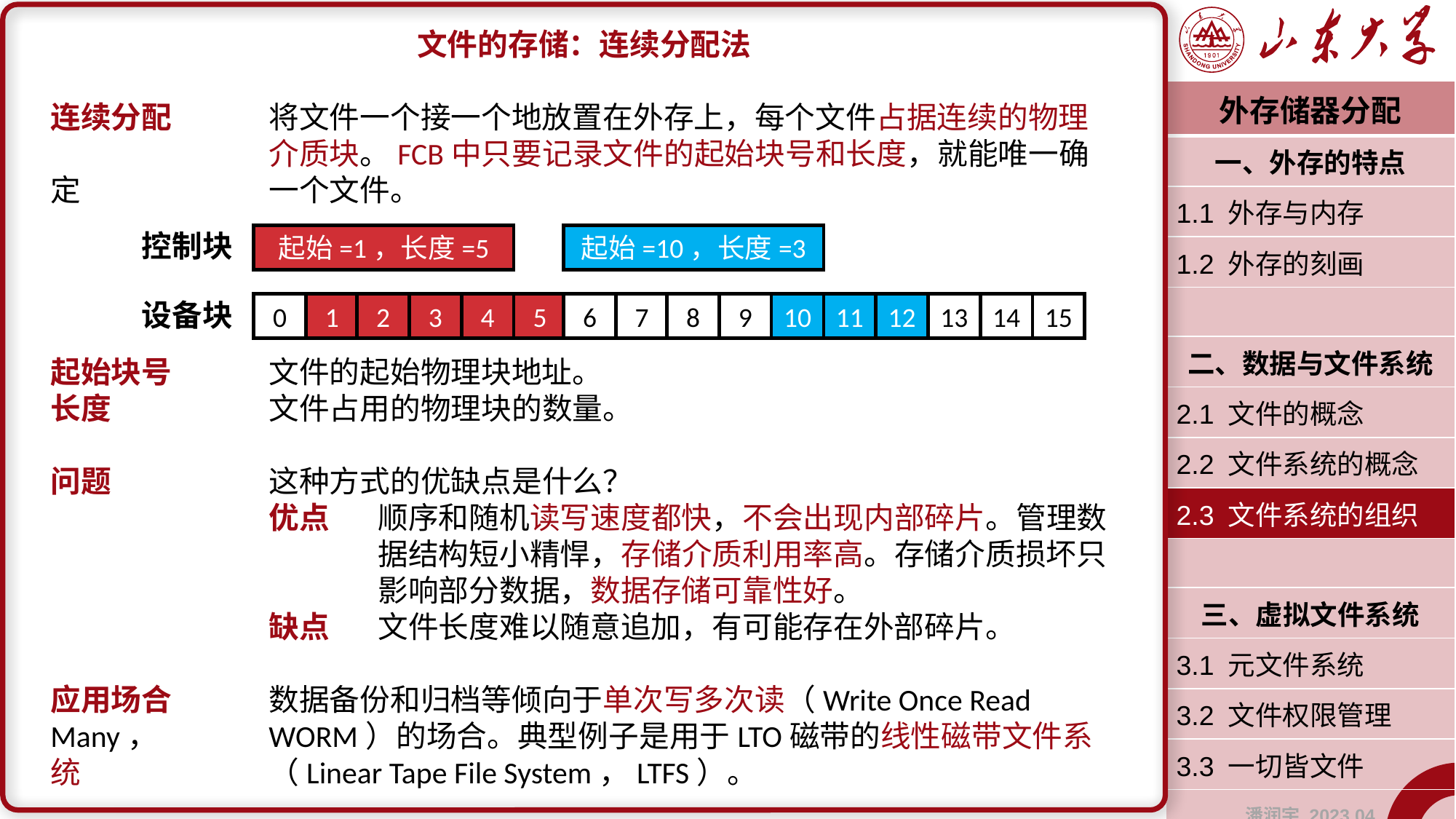

文件的存储：连续分配法

连续分配	将文件一个接一个地放置在外存上，每个文件占据连续的物理		介质块。FCB中只要记录文件的起始块号和长度，就能唯一确定		一个文件。

起始块号	文件的起始物理块地址。
长度		文件占用的物理块的数量。

问题		这种方式的优缺点是什么？
		优点	顺序和随机读写速度都快，不会出现内部碎片。管理数			据结构短小精悍，存储介质利用率高。存储介质损坏只			影响部分数据，数据存储可靠性好。
		缺点	文件长度难以随意追加，有可能存在外部碎片。

应用场合	数据备份和归档等倾向于单次写多次读（Write Once Read Many，		WORM）的场合。典型例子是用于LTO磁带的线性磁带文件系统		（Linear Tape File System，LTFS）。
| 外存储器分配 |
| --- |
| 一、外存的特点 |
| 1.1 外存与内存 |
| 1.2 外存的刻画 |
|  |
| 二、数据与文件系统 |
| 2.1 文件的概念 |
| 2.2 文件系统的概念 |
| 2.3 文件系统的组织 |
|  |
| 三、虚拟文件系统 |
| 3.1 元文件系统 |
| 3.2 文件权限管理 |
| 3.3 一切皆文件 |
| 潘润宇 2023.04 |
控制块
起始=1，长度=5
起始=10，长度=3
设备块
0
1
2
3
4
5
6
7
8
9
10
11
12
13
14
15